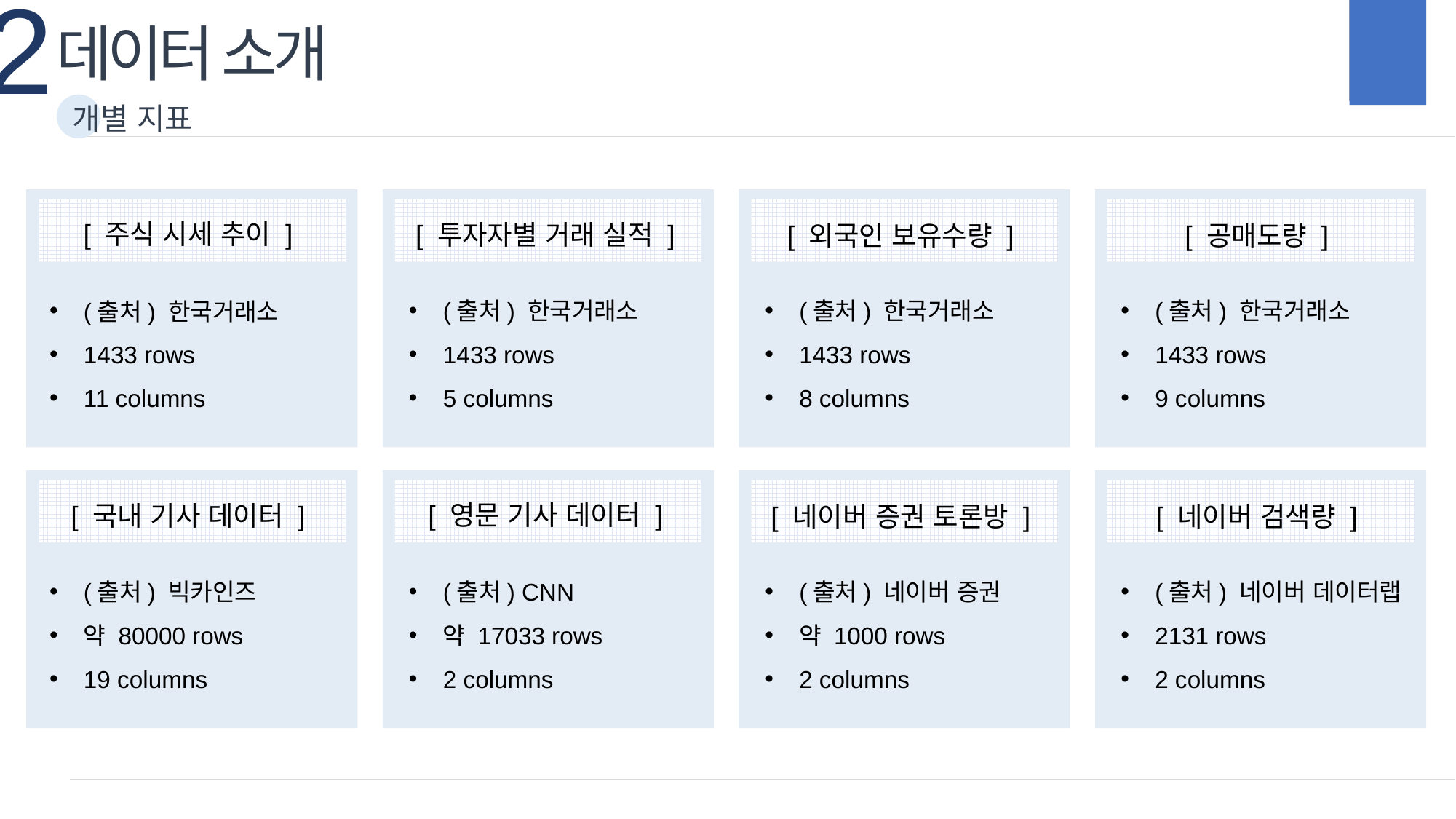

2

데이터 소개

개별 지표

[ 주식 시세 추이 ]
[ 투자자별 거래 실적 ]
[ 공매도량 ]
[ 외국인 보유수량 ]

(출처) 한국거래소
1433 rows
5 columns
(출처) 한국거래소
1433 rows
8 columns
(출처) 한국거래소
1433 rows
9 columns
(출처) 한국거래소
1433 rows
11 columns

[ 영문 기사 데이터 ]
[ 국내 기사 데이터 ]
[ 네이버 검색량 ]
[ 네이버 증권 토론방 ]

(출처) CNN
약 17033 rows
2 columns
(출처) 네이버 증권
약 1000 rows
2 columns
(출처) 네이버 데이터랩
2131 rows
2 columns
(출처) 빅카인즈
약 80000 rows
19 columns